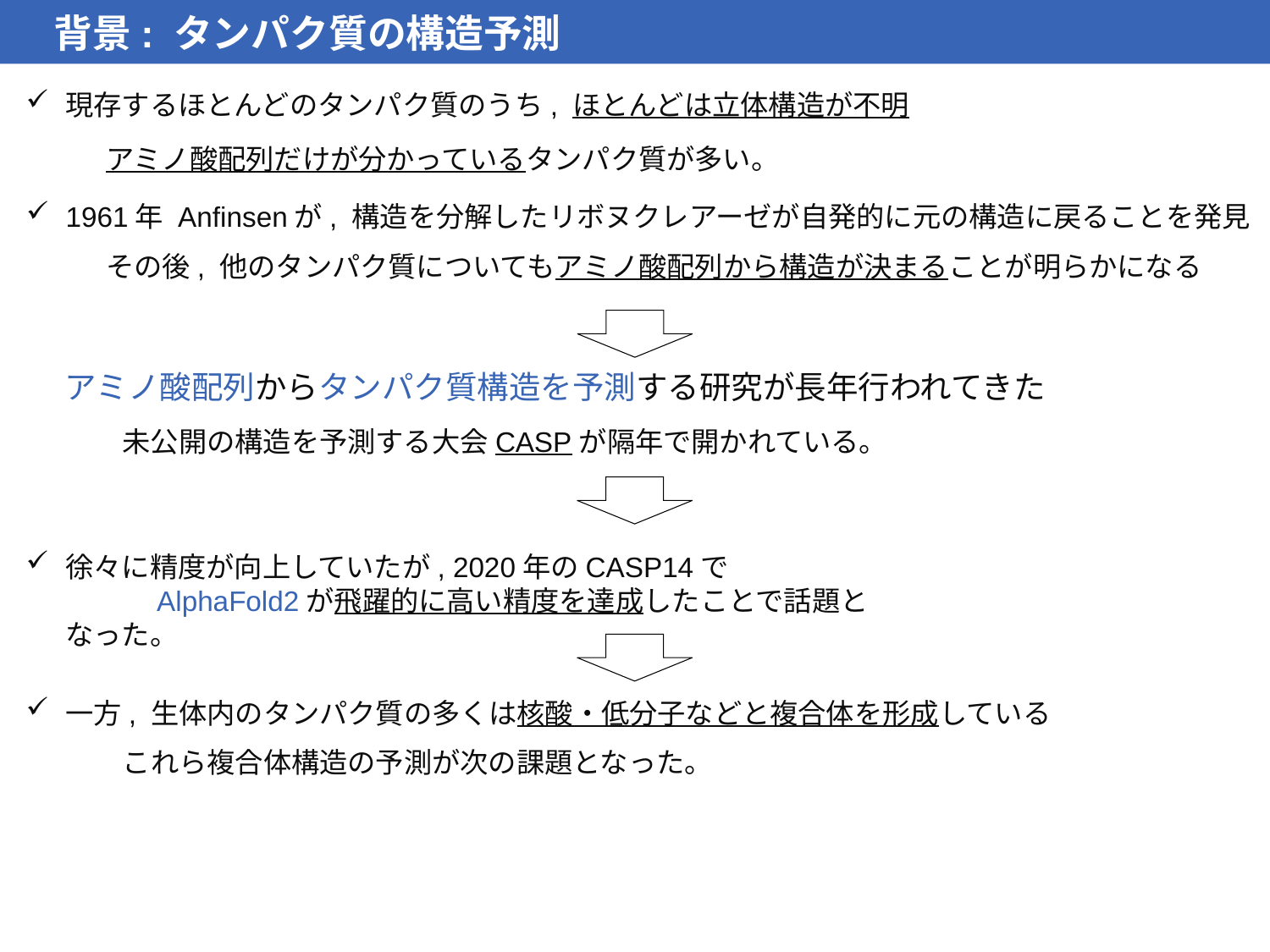

背景: タンパク質の構造予測
現存するほとんどのタンパク質のうち, ほとんどは立体構造が不明
アミノ酸配列だけが分かっているタンパク質が多い。
1961年 Anfinsenが, 構造を分解したリボヌクレアーゼが自発的に元の構造に戻ることを発見
その後, 他のタンパク質についてもアミノ酸配列から構造が決まることが明らかになる

アミノ酸配列からタンパク質構造を予測する研究が長年行われてきた
未公開の構造を予測する大会CASPが隔年で開かれている。

徐々に精度が向上していたが, 2020年のCASP14で　　　　　　　　　AlphaFold2が飛躍的に高い精度を達成したことで話題となった。

一方, 生体内のタンパク質の多くは核酸・低分子などと複合体を形成している
これら複合体構造の予測が次の課題となった。